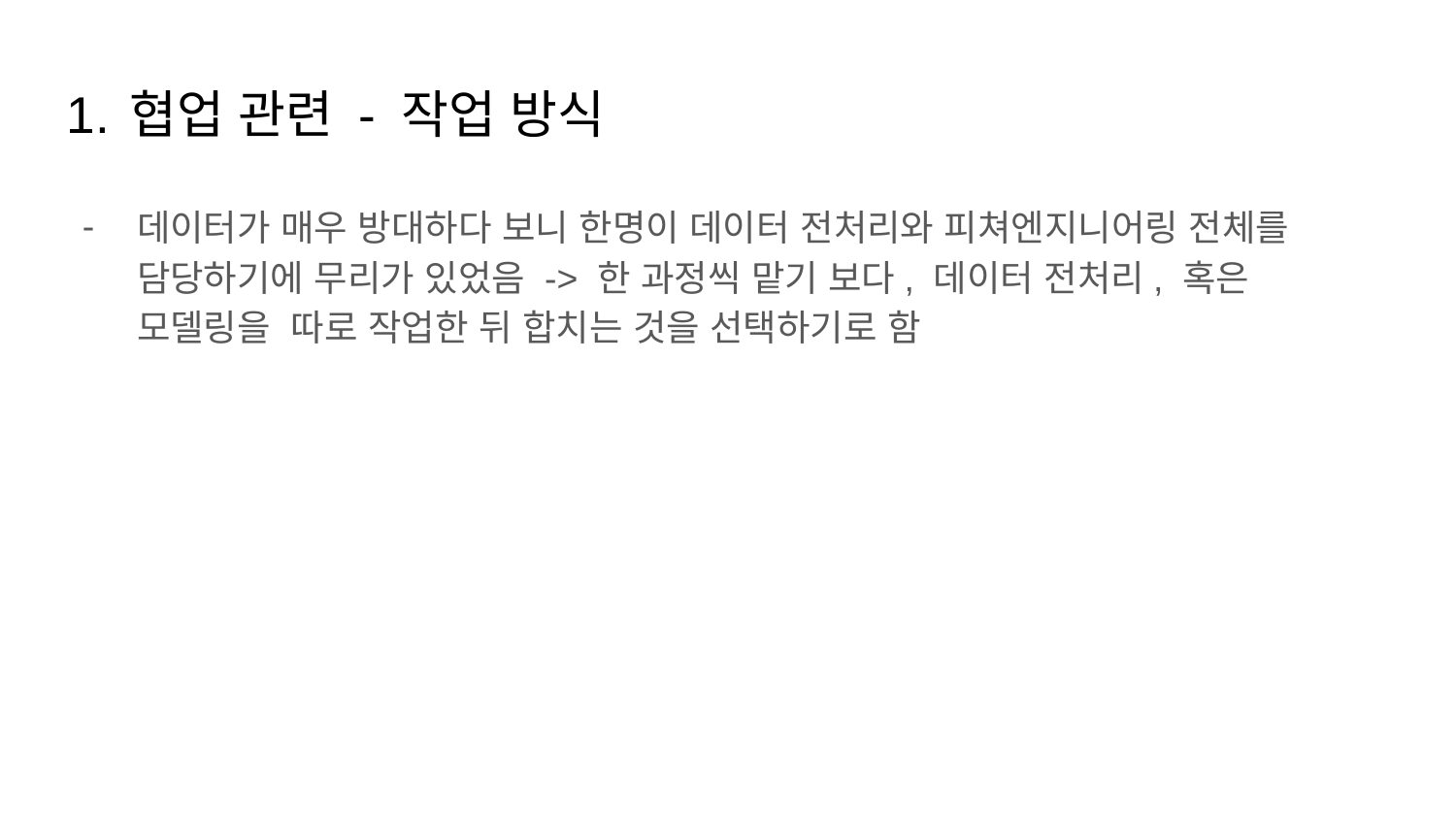

# 협업 관련 - 작업 방식
데이터가 매우 방대하다 보니 한명이 데이터 전처리와 피쳐엔지니어링 전체를 담당하기에 무리가 있었음 -> 한 과정씩 맡기 보다, 데이터 전처리, 혹은 모델링을  따로 작업한 뒤 합치는 것을 선택하기로 함